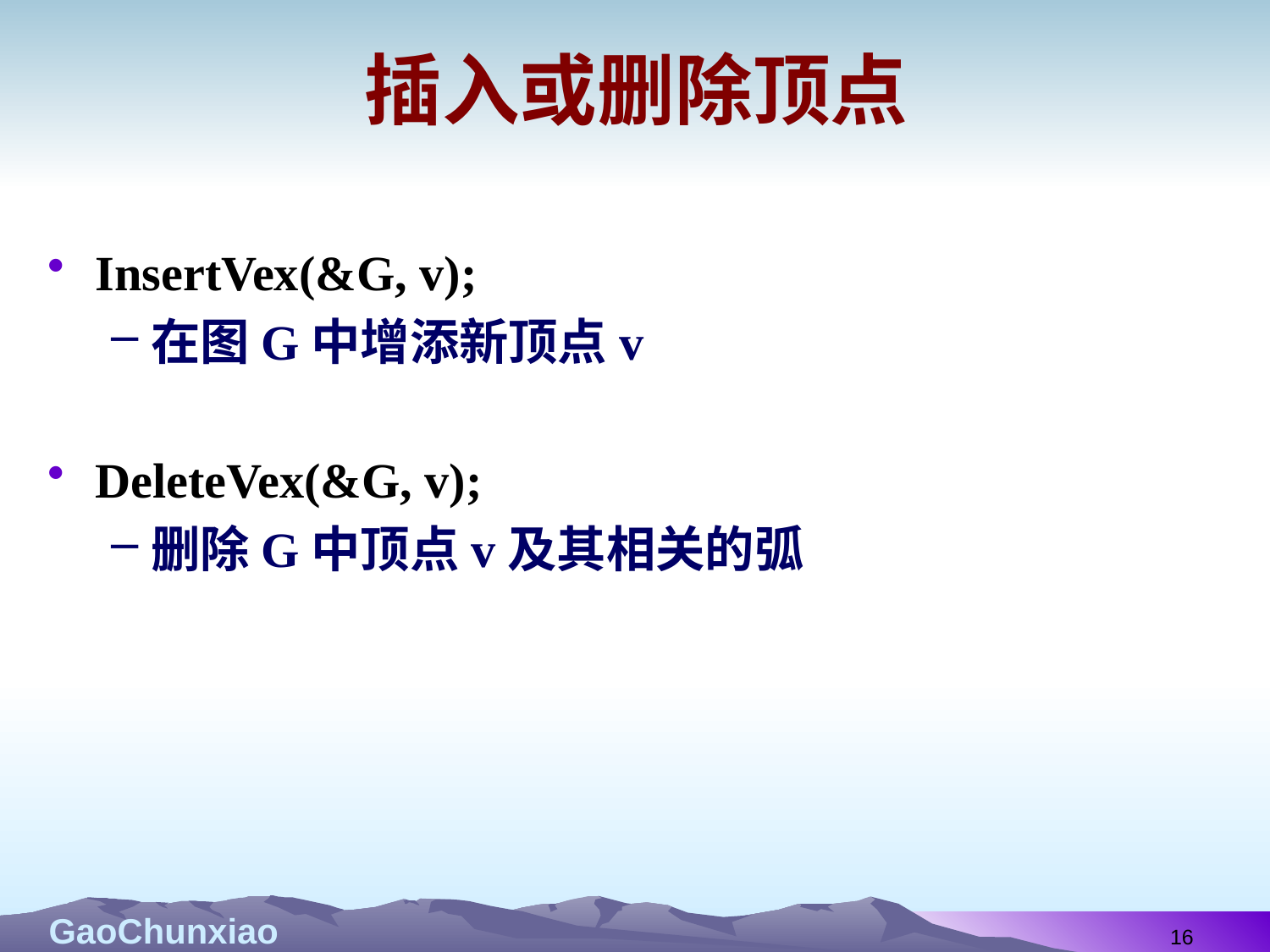

# 插入或删除顶点

InsertVex(&G, v);
在图G中增添新顶点v

DeleteVex(&G, v);
删除G中顶点v及其相关的弧
16